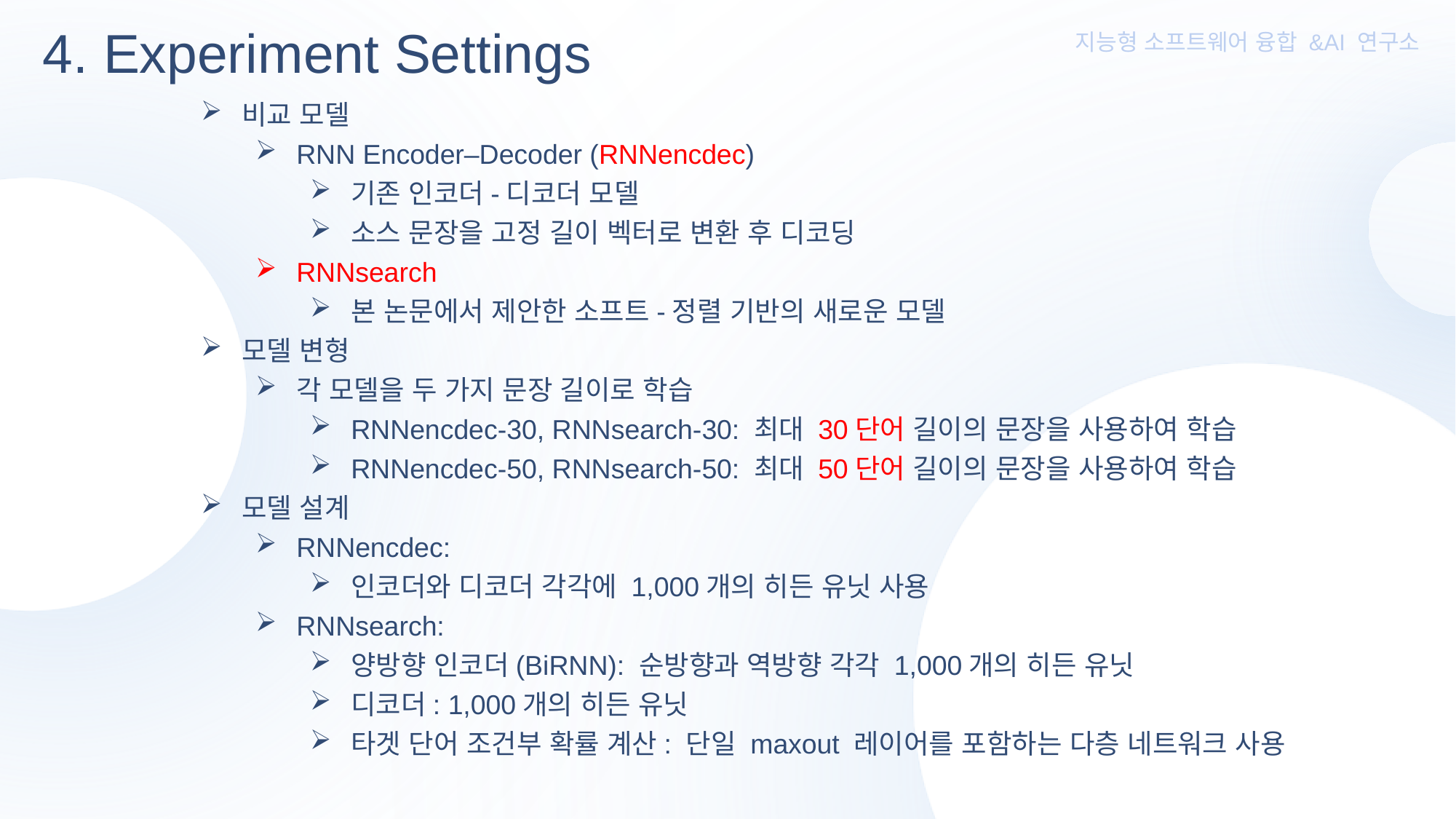

4. Experiment Settings
비교 모델
RNN Encoder–Decoder (RNNencdec)
기존 인코더-디코더 모델
소스 문장을 고정 길이 벡터로 변환 후 디코딩
RNNsearch
본 논문에서 제안한 소프트-정렬 기반의 새로운 모델
모델 변형
각 모델을 두 가지 문장 길이로 학습
RNNencdec-30, RNNsearch-30: 최대 30단어 길이의 문장을 사용하여 학습
RNNencdec-50, RNNsearch-50: 최대 50단어 길이의 문장을 사용하여 학습
모델 설계
RNNencdec:
인코더와 디코더 각각에 1,000개의 히든 유닛 사용
RNNsearch:
양방향 인코더(BiRNN): 순방향과 역방향 각각 1,000개의 히든 유닛
디코더: 1,000개의 히든 유닛
타겟 단어 조건부 확률 계산: 단일 maxout 레이어를 포함하는 다층 네트워크 사용